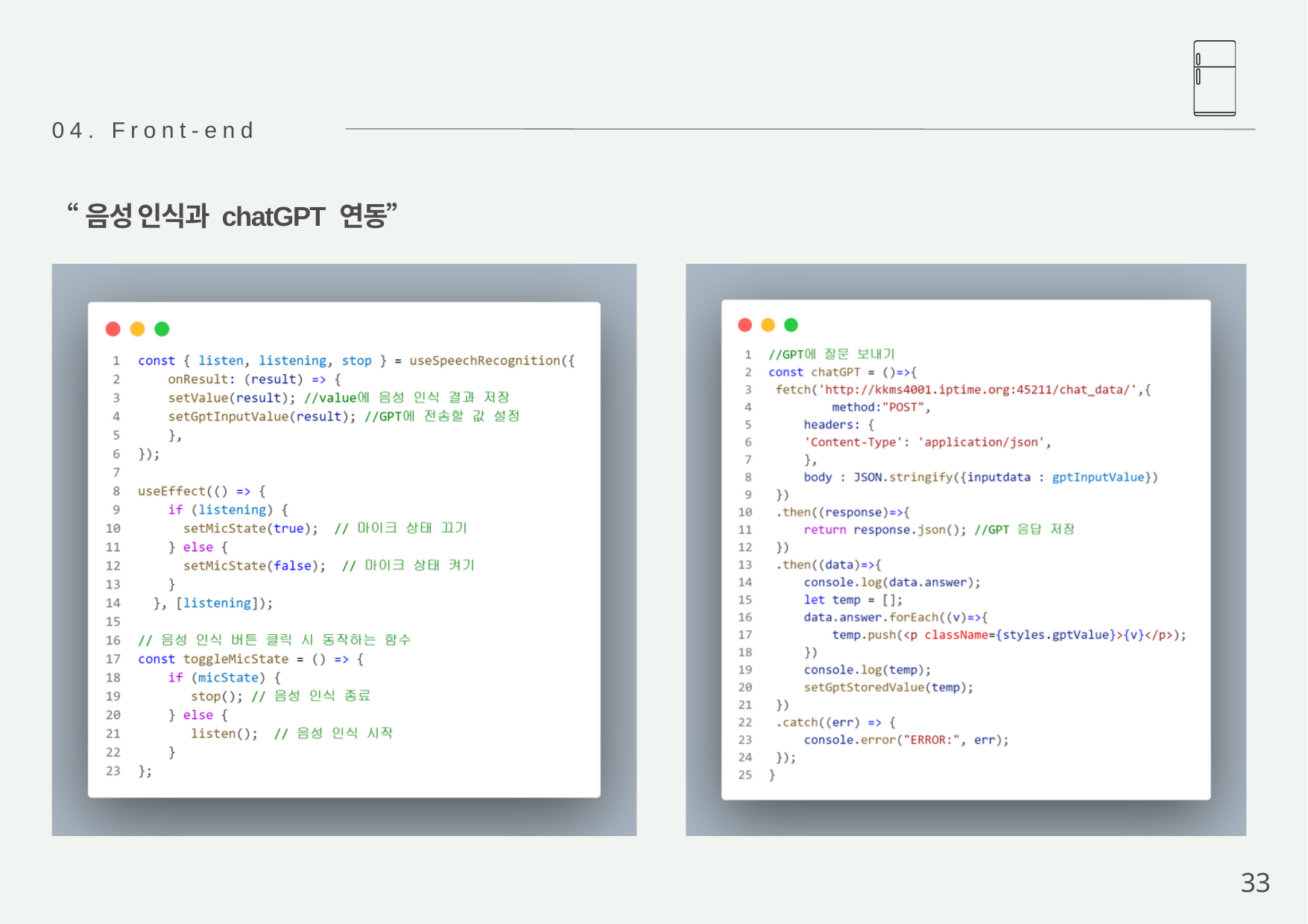

04. Front-end

“음성 인식과 chatGPT 연동”

33